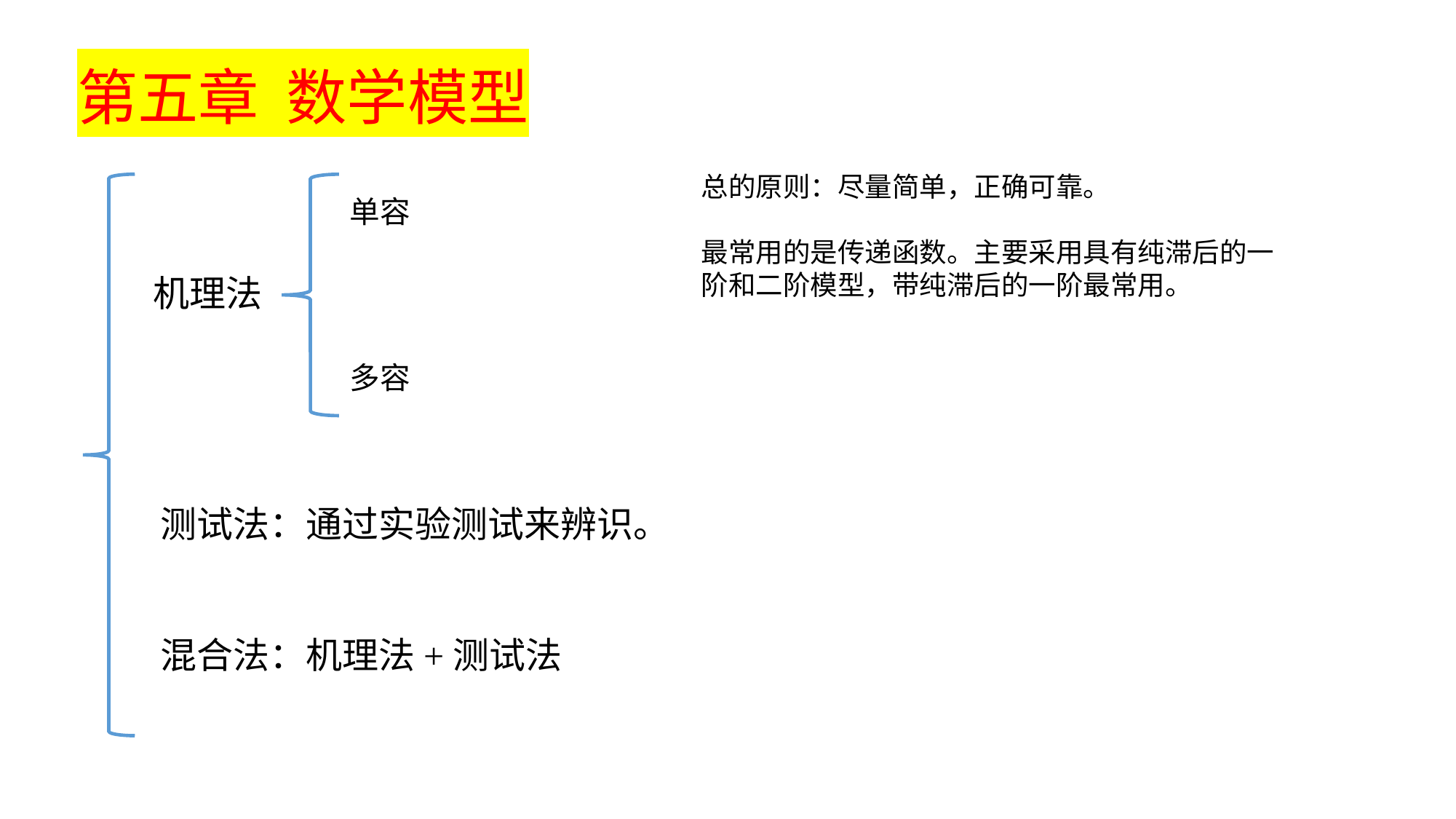

第五章  数学模型
总的原则：尽量简单，正确可靠。

最常用的是传递函数。主要采用具有纯滞后的一阶和二阶模型，带纯滞后的一阶最常用。

单容
机理法
多容
测试法：通过实验测试来辨识。

混合法：机理法+测试法